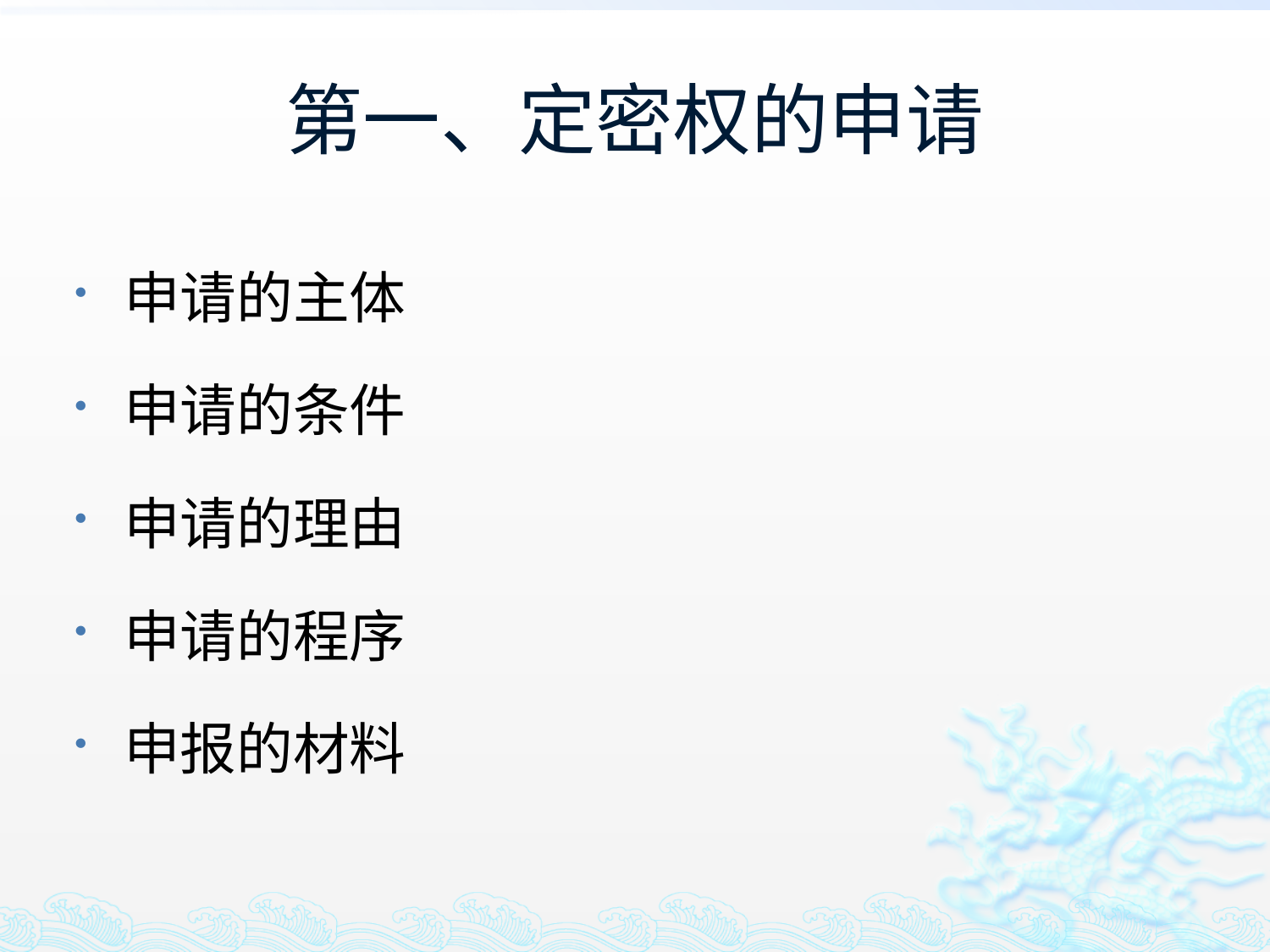

# 第一、定密权的申请
申请的主体
申请的条件
申请的理由
申请的程序
申报的材料